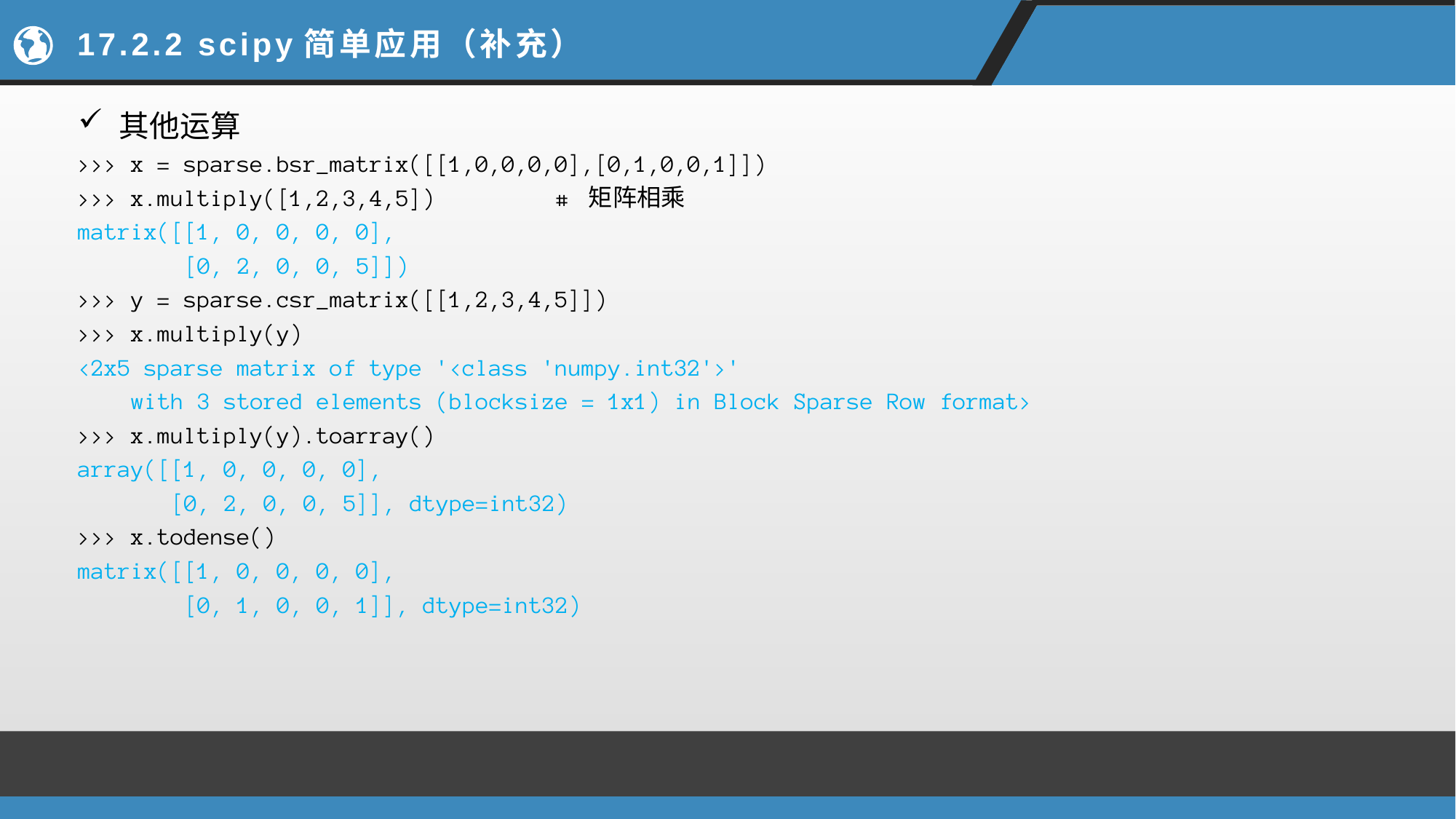

# 17.2.2 scipy简单应用（补充）

其他运算
>>> x = sparse.bsr_matrix([[1,0,0,0,0],[0,1,0,0,1]])
>>> x.multiply([1,2,3,4,5])         # 矩阵相乘
matrix([[1, 0, 0, 0, 0],
        [0, 2, 0, 0, 5]])
>>> y = sparse.csr_matrix([[1,2,3,4,5]])
>>> x.multiply(y)
<2x5 sparse matrix of type '<class 'numpy.int32'>'
    with 3 stored elements (blocksize = 1x1) in Block Sparse Row format>
>>> x.multiply(y).toarray()
array([[1, 0, 0, 0, 0],
       [0, 2, 0, 0, 5]], dtype=int32)
>>> x.todense()
matrix([[1, 0, 0, 0, 0],
        [0, 1, 0, 0, 1]], dtype=int32)